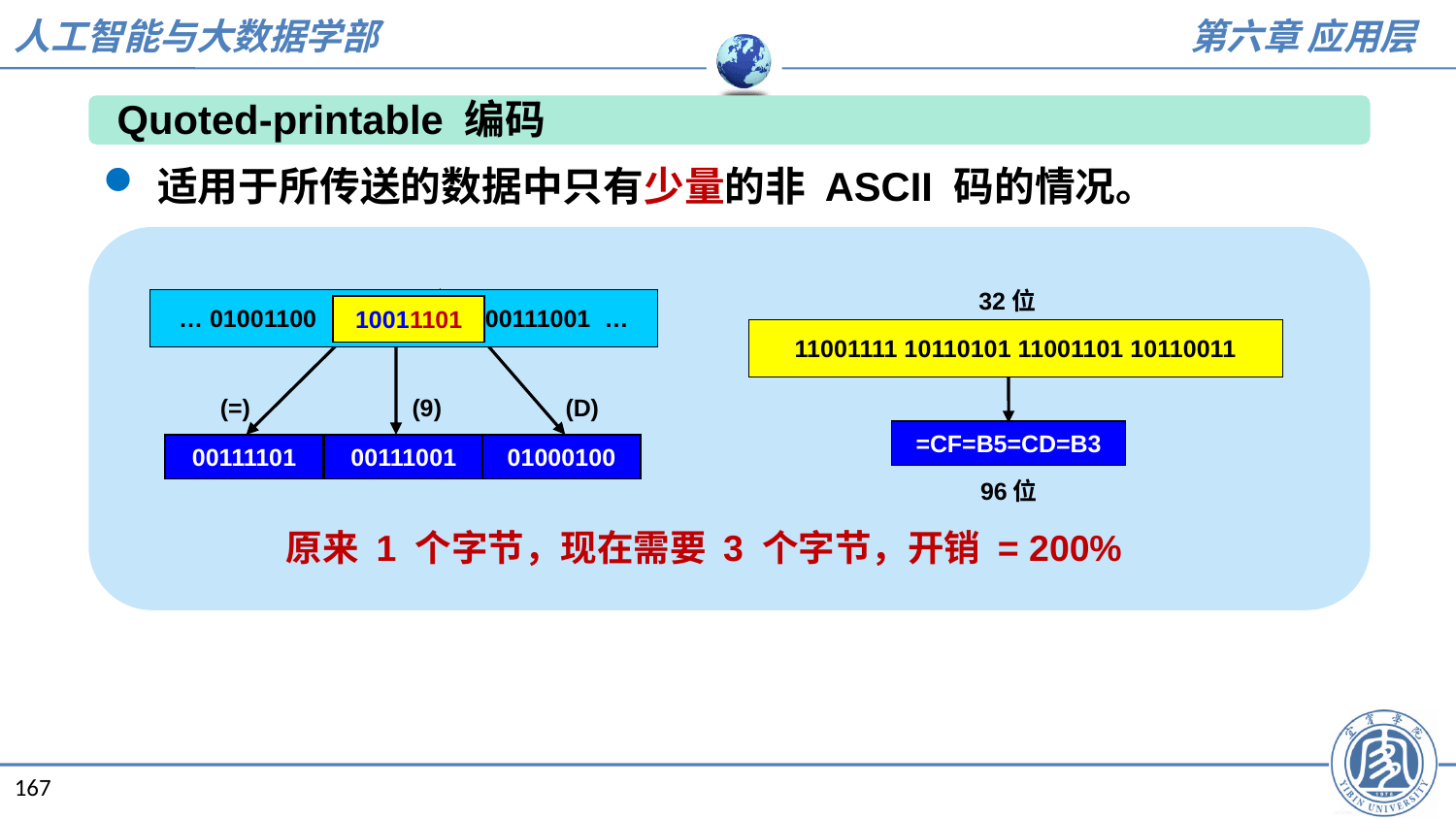

Quoted-printable 编码

适用于所传送的数据中只有少量的非 ASCII 码的情况。

32位
 … 01001100   10011101      00111001  …

10011101

11001111 10110101 11001101 10110011

(=)
(9)
(D)
=CF=B5=CD=B3
00111101
00111001
01000100
96位
原来 1 个字节，现在需要 3 个字节，开销 = 200%
167